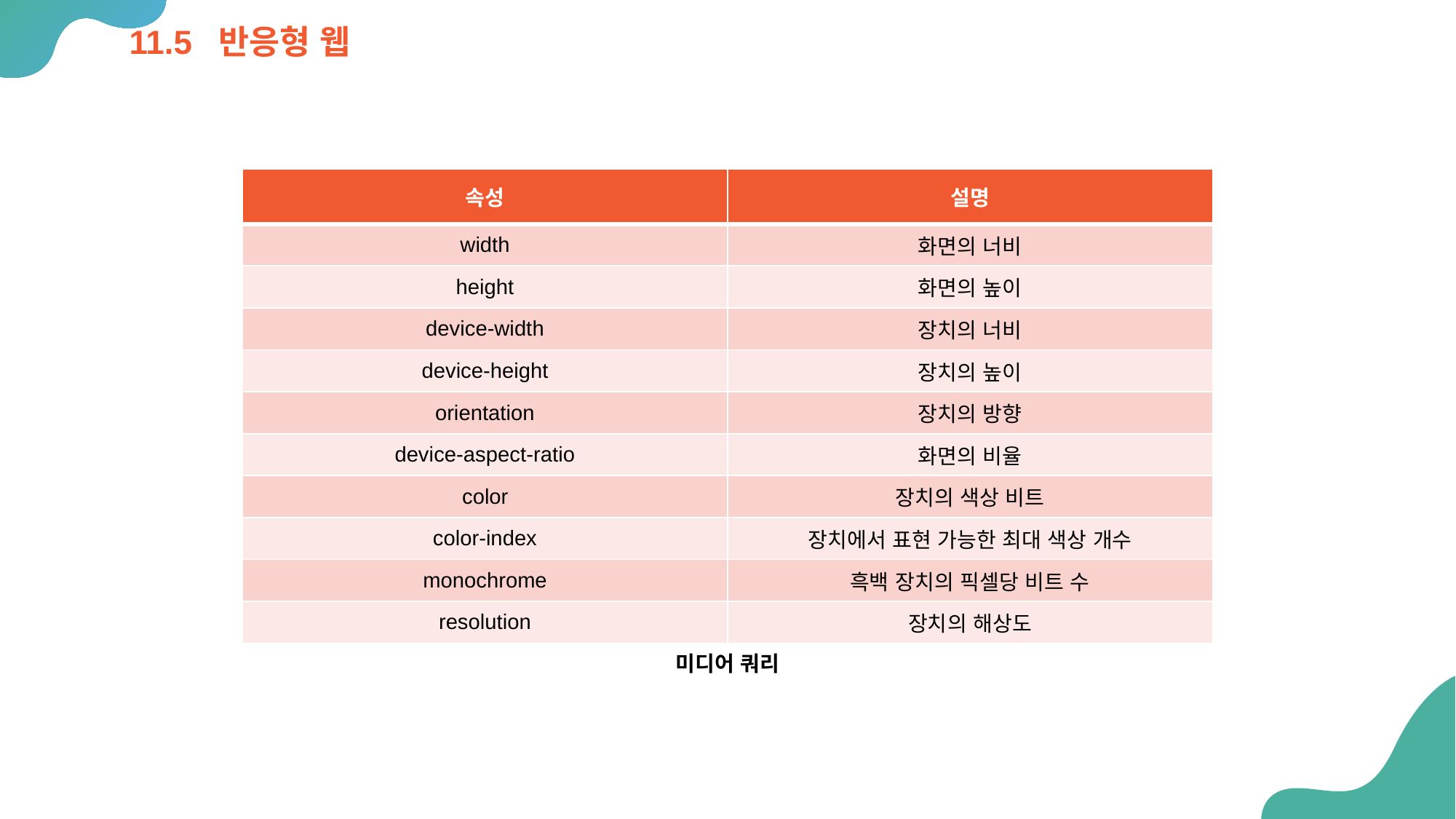

# 11.5  반응형 웹
| 속성 | 설명 |
| --- | --- |
| width | 화면의 너비 |
| height | 화면의 높이 |
| device-width | 장치의 너비 |
| device-height | 장치의 높이 |
| orientation | 장치의 방향 |
| device-aspect-ratio | 화면의 비율 |
| color | 장치의 색상 비트 |
| color-index | 장치에서 표현 가능한 최대 색상 개수 |
| monochrome | 흑백 장치의 픽셀당 비트 수 |
| resolution | 장치의 해상도 |
미디어 쿼리